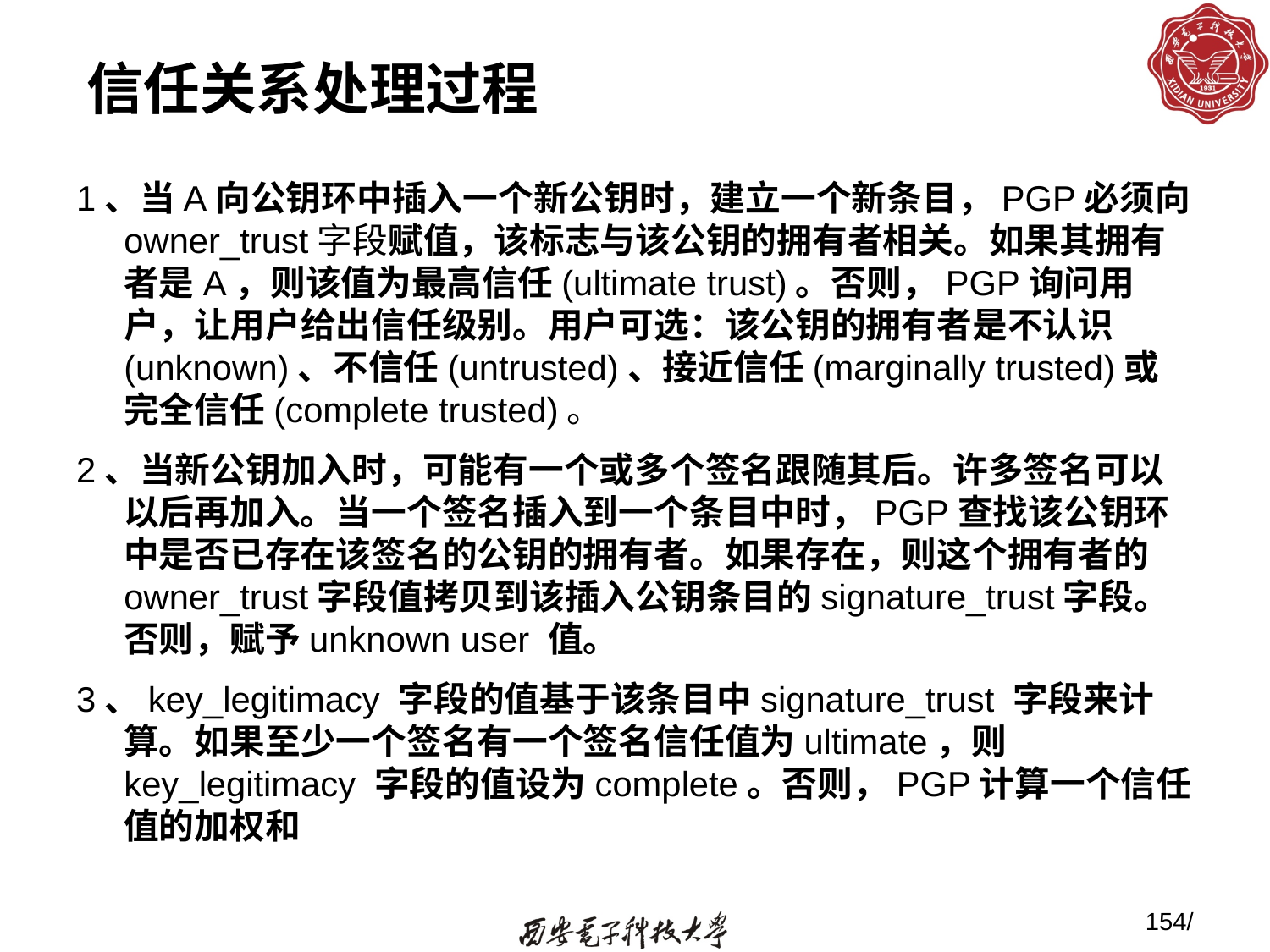

# 信任关系处理过程
1、当A向公钥环中插入一个新公钥时，建立一个新条目，PGP必须向owner_trust字段赋值，该标志与该公钥的拥有者相关。如果其拥有者是A，则该值为最高信任(ultimate trust)。否则，PGP询问用户，让用户给出信任级别。用户可选：该公钥的拥有者是不认识(unknown)、不信任(untrusted)、接近信任(marginally trusted)或完全信任(complete trusted)。
2、当新公钥加入时，可能有一个或多个签名跟随其后。许多签名可以以后再加入。当一个签名插入到一个条目中时，PGP查找该公钥环中是否已存在该签名的公钥的拥有者。如果存在，则这个拥有者的owner_trust字段值拷贝到该插入公钥条目的signature_trust字段。否则，赋予unknown user 值。
3、key_legitimacy 字段的值基于该条目中signature_trust 字段来计算。如果至少一个签名有一个签名信任值为ultimate，则key_legitimacy 字段的值设为complete。否则，PGP计算一个信任值的加权和
154/